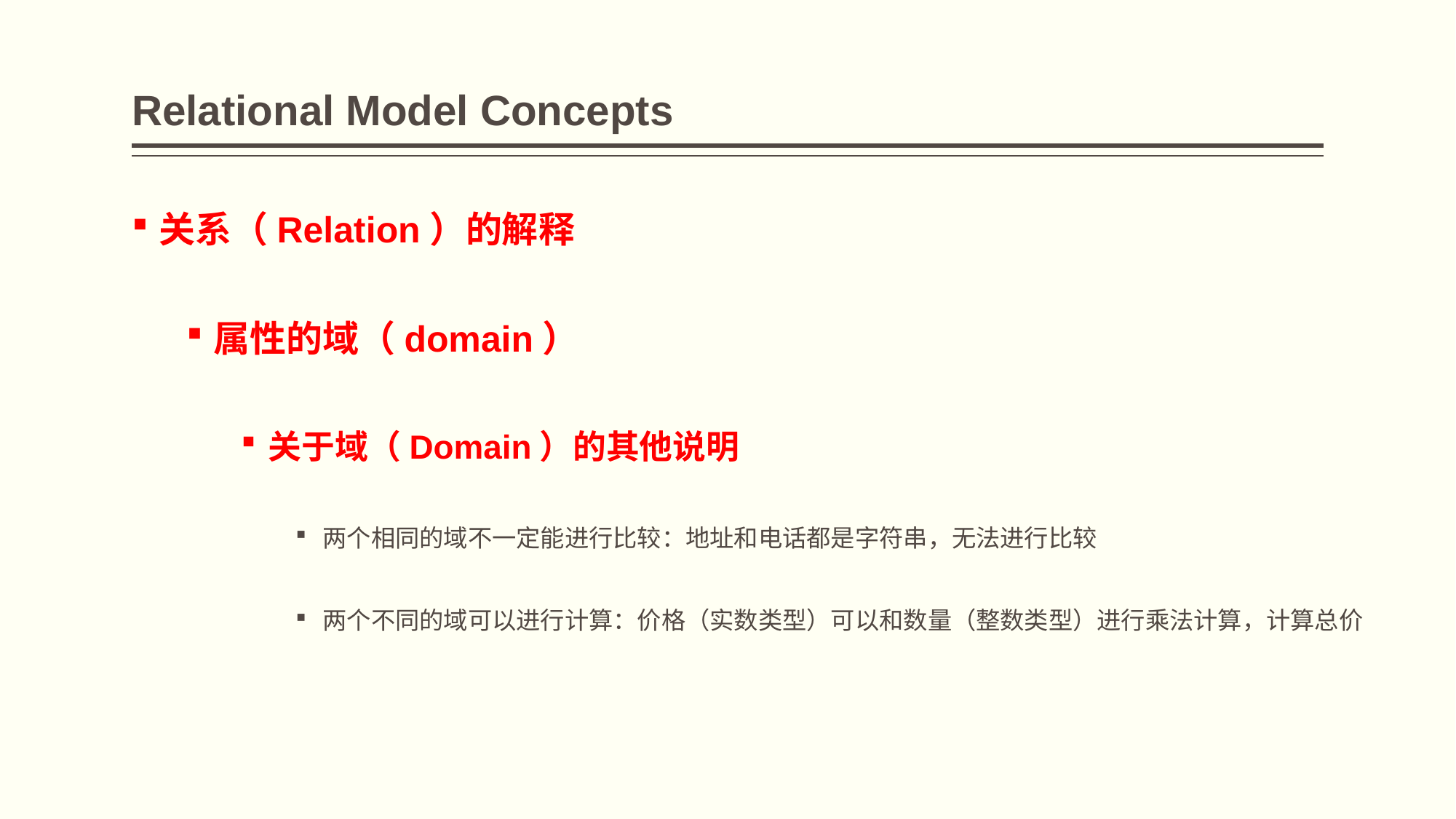

# Relational Model Concepts
关系（Relation）的解释

属性的域（domain）

关于域（Domain）的其他说明

两个相同的域不一定能进行比较：地址和电话都是字符串，无法进行比较

两个不同的域可以进行计算：价格（实数类型）可以和数量（整数类型）进行乘法计算，计算总价